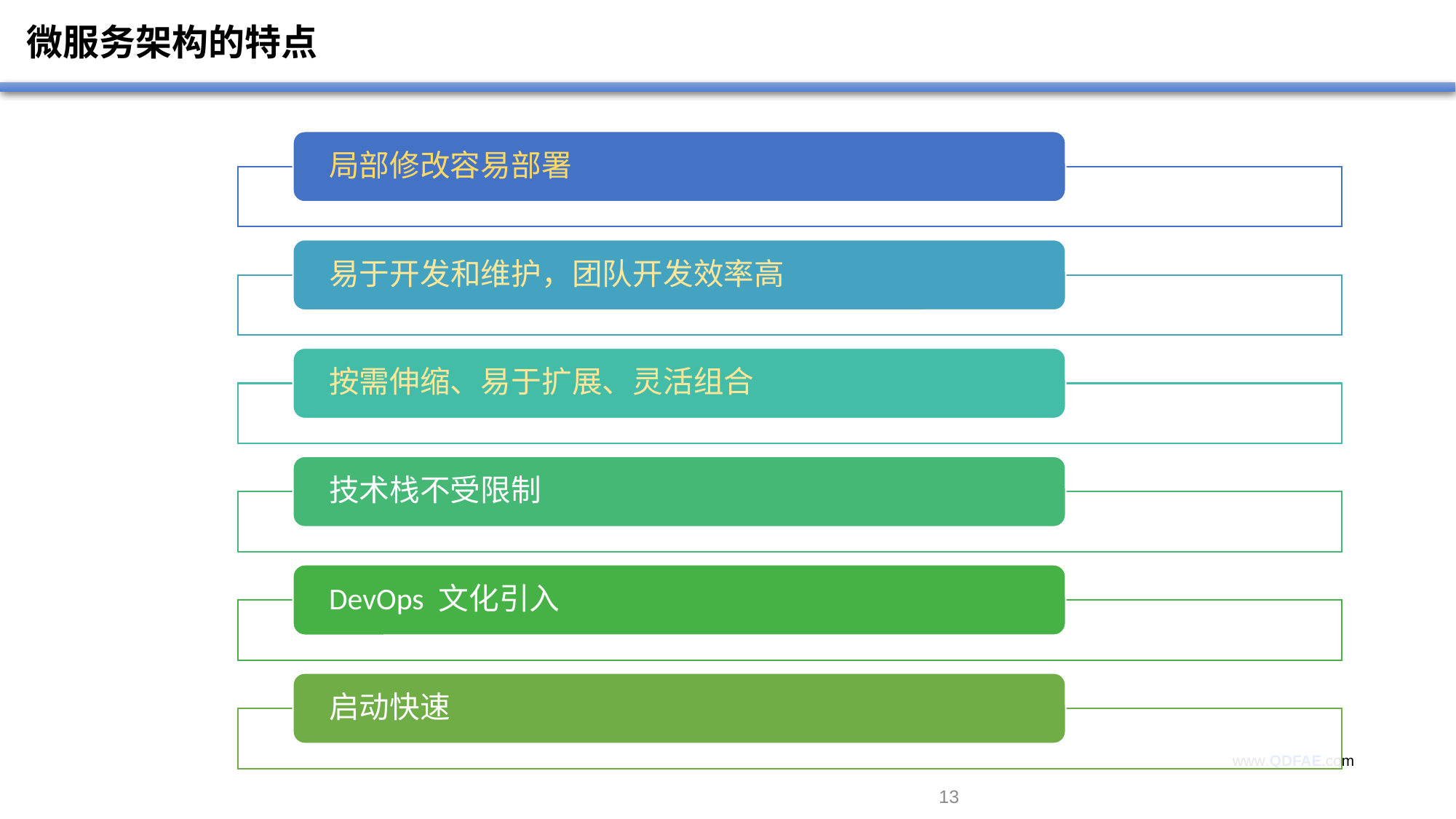

微服务架构的特点
局部修改容易部署
易于开发和维护，团队开发效率高
按需伸缩、易于扩展、灵活组合
技术栈不受限制
DevOps 文化引入
启动快速
                   13